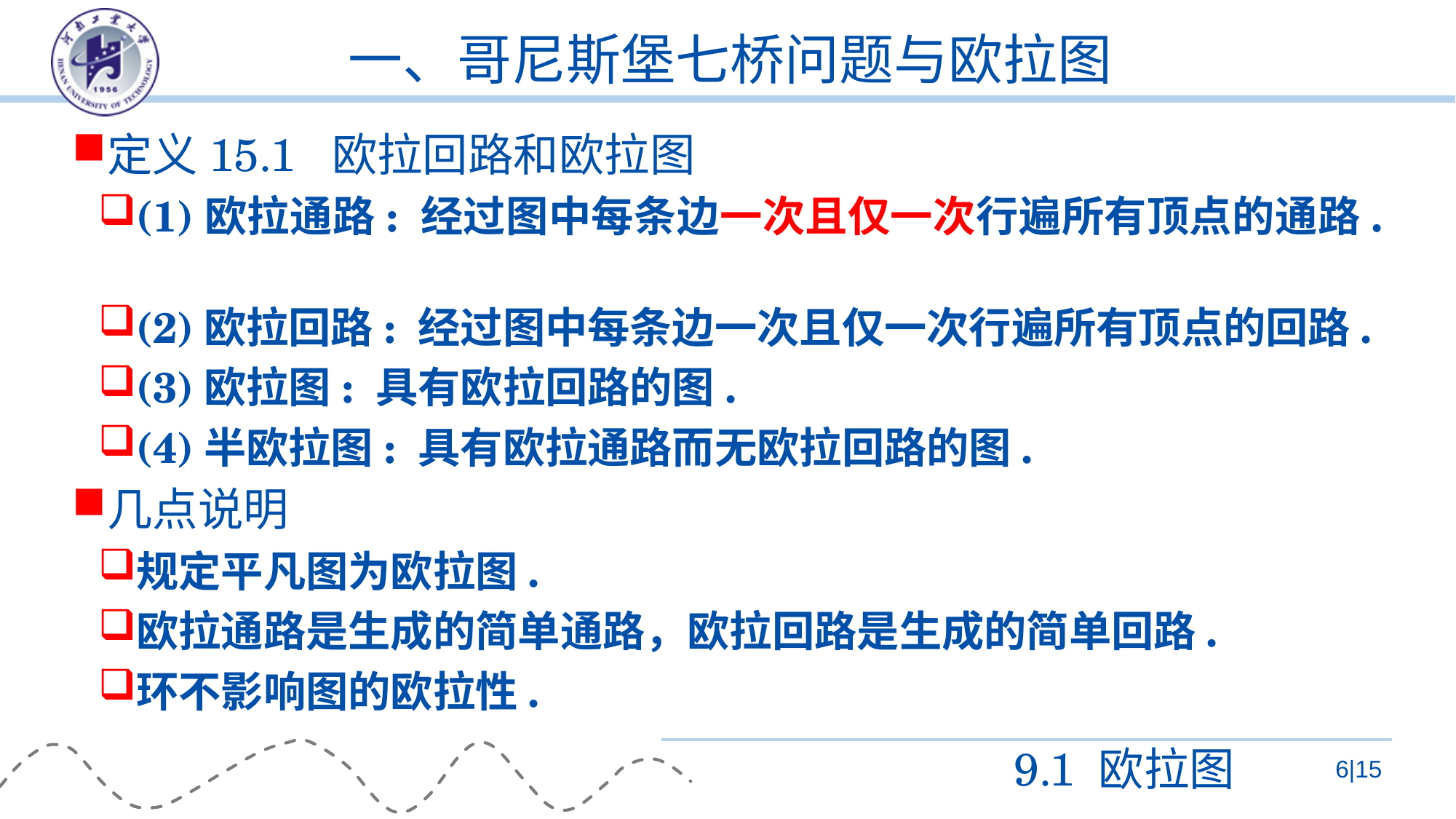

# 一、哥尼斯堡七桥问题与欧拉图
定义15.1  欧拉回路和欧拉图
(1)欧拉通路: 经过图中每条边一次且仅一次行遍所有顶点的通路.
(2)欧拉回路: 经过图中每条边一次且仅一次行遍所有顶点的回路.
(3)欧拉图: 具有欧拉回路的图.
(4)半欧拉图: 具有欧拉通路而无欧拉回路的图.
几点说明
规定平凡图为欧拉图.
欧拉通路是生成的简单通路，欧拉回路是生成的简单回路.
环不影响图的欧拉性.
9.1 欧拉图
6|15